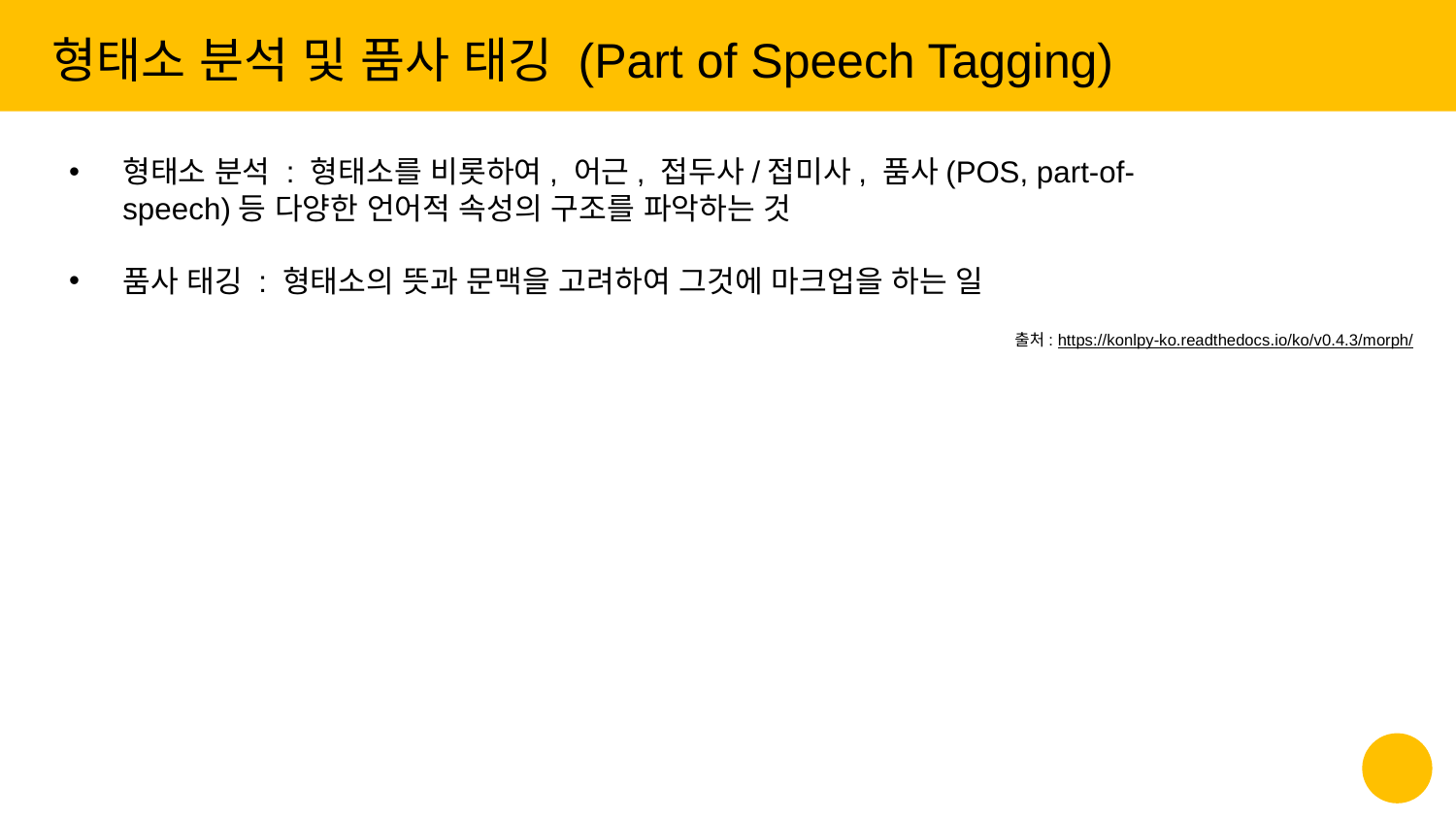

형태소 분석 및 품사 태깅 (Part of Speech Tagging)
형태소 분석 : 형태소를 비롯하여, 어근, 접두사/접미사, 품사(POS, part-of-speech)등 다양한 언어적 속성의 구조를 파악하는 것

품사 태깅 : 형태소의 뜻과 문맥을 고려하여 그것에 마크업을 하는 일
출처: https://konlpy-ko.readthedocs.io/ko/v0.4.3/morph/

26